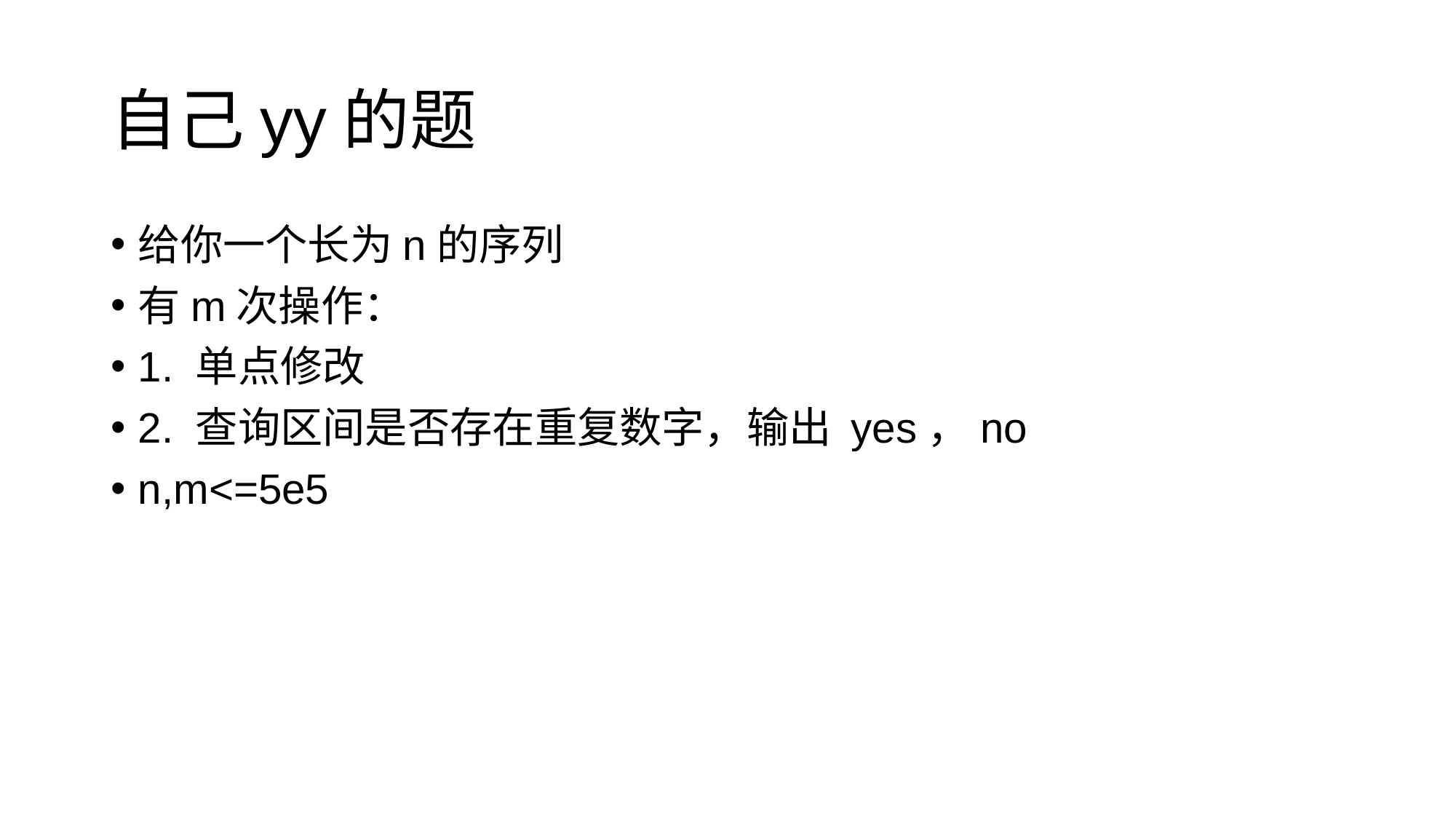

# 自己yy的题
给你一个长为n的序列
有m次操作：
1. 单点修改
2. 查询区间是否存在重复数字，输出 yes，no
n,m<=5e5